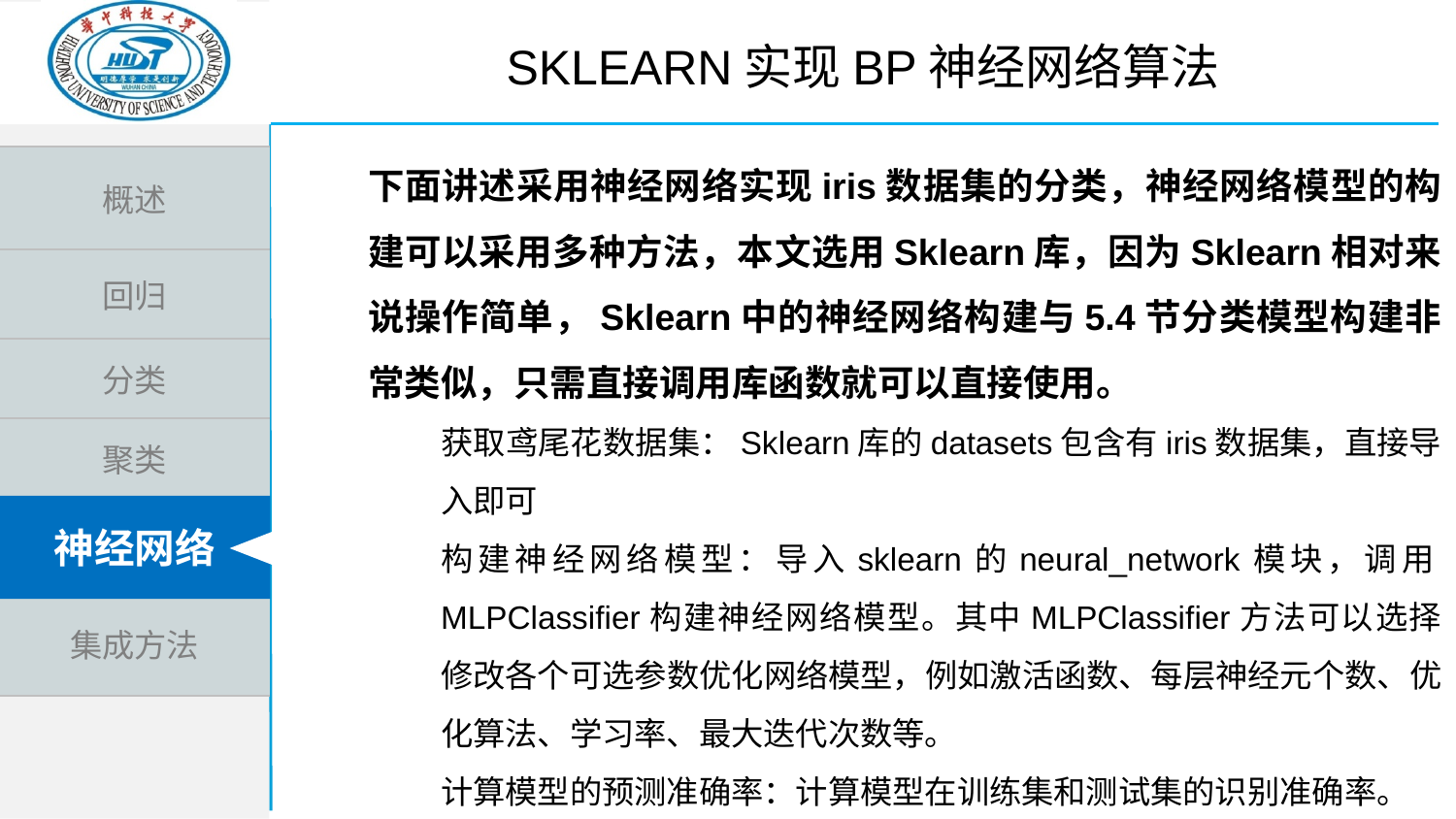

Sklearn实现BP神经网络算法
下面讲述采用神经网络实现iris数据集的分类，神经网络模型的构建可以采用多种方法，本文选用Sklearn库，因为Sklearn相对来说操作简单，Sklearn中的神经网络构建与5.4节分类模型构建非常类似，只需直接调用库函数就可以直接使用。
获取鸢尾花数据集：Sklearn库的datasets包含有iris数据集，直接导入即可
构建神经网络模型：导入sklearn的neural_network模块，调用MLPClassifier构建神经网络模型。其中MLPClassifier方法可以选择修改各个可选参数优化网络模型，例如激活函数、每层神经元个数、优化算法、学习率、最大迭代次数等。
计算模型的预测准确率：计算模型在训练集和测试集的识别准确率。